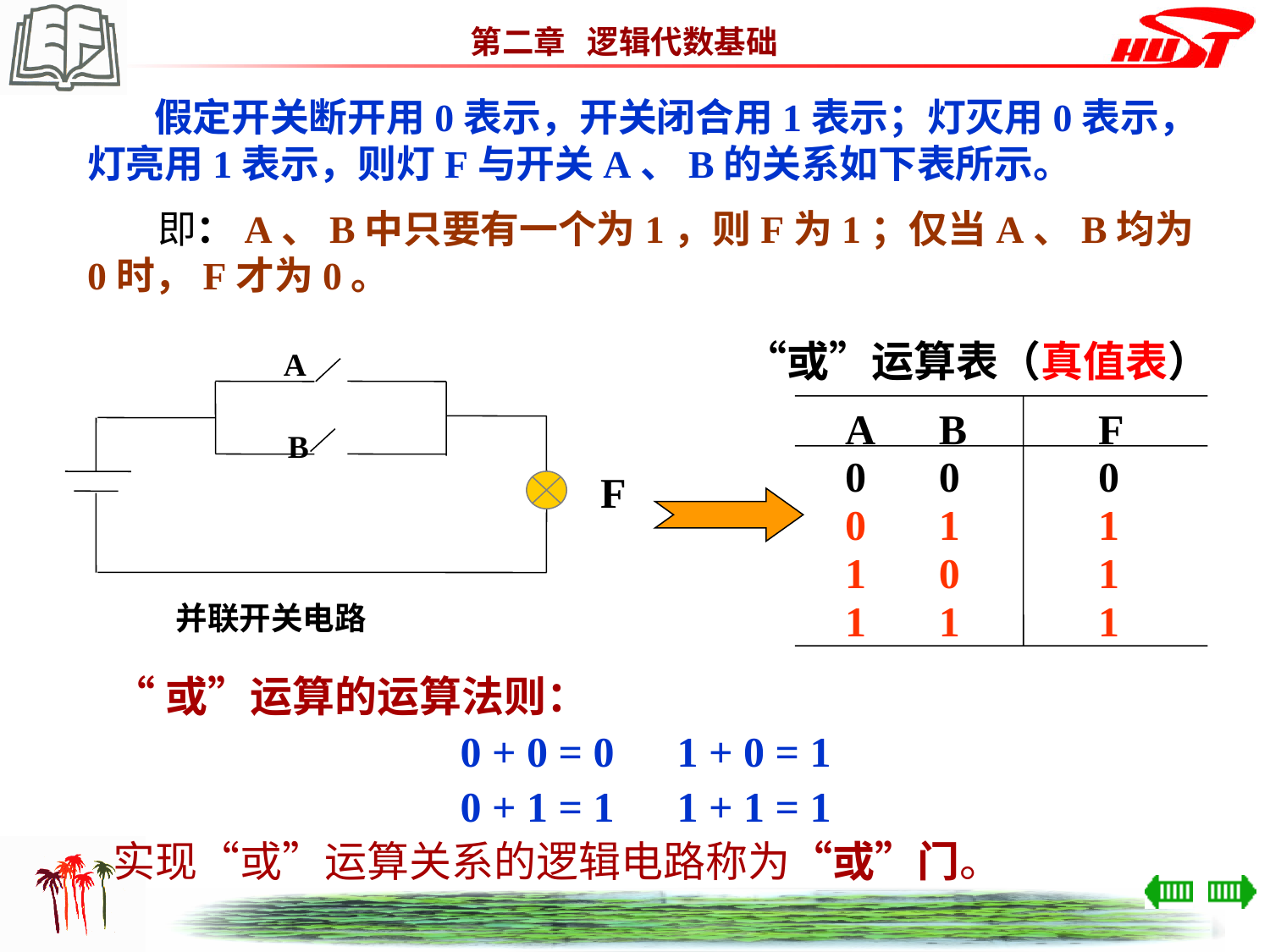

假定开关断开用0表示，开关闭合用1表示；灯灭用0表示，灯亮用1表示，则灯F与开关A、B的关系如下表所示。
       即：A、B中只要有一个为1，则F为1；仅当A、B均为0时，F才为0。
　“或”运算表（真值表）

A
B
F
0
0
0
0
1
1
1
0
1
1
1
1
A

B

     并联开关电路

F

“或”运算的运算法则：
0 + 0 = 0　1 + 0 = 1
0 + 1 = 1　1 + 1 = 1
实现“或”运算关系的逻辑电路称为“或”门。